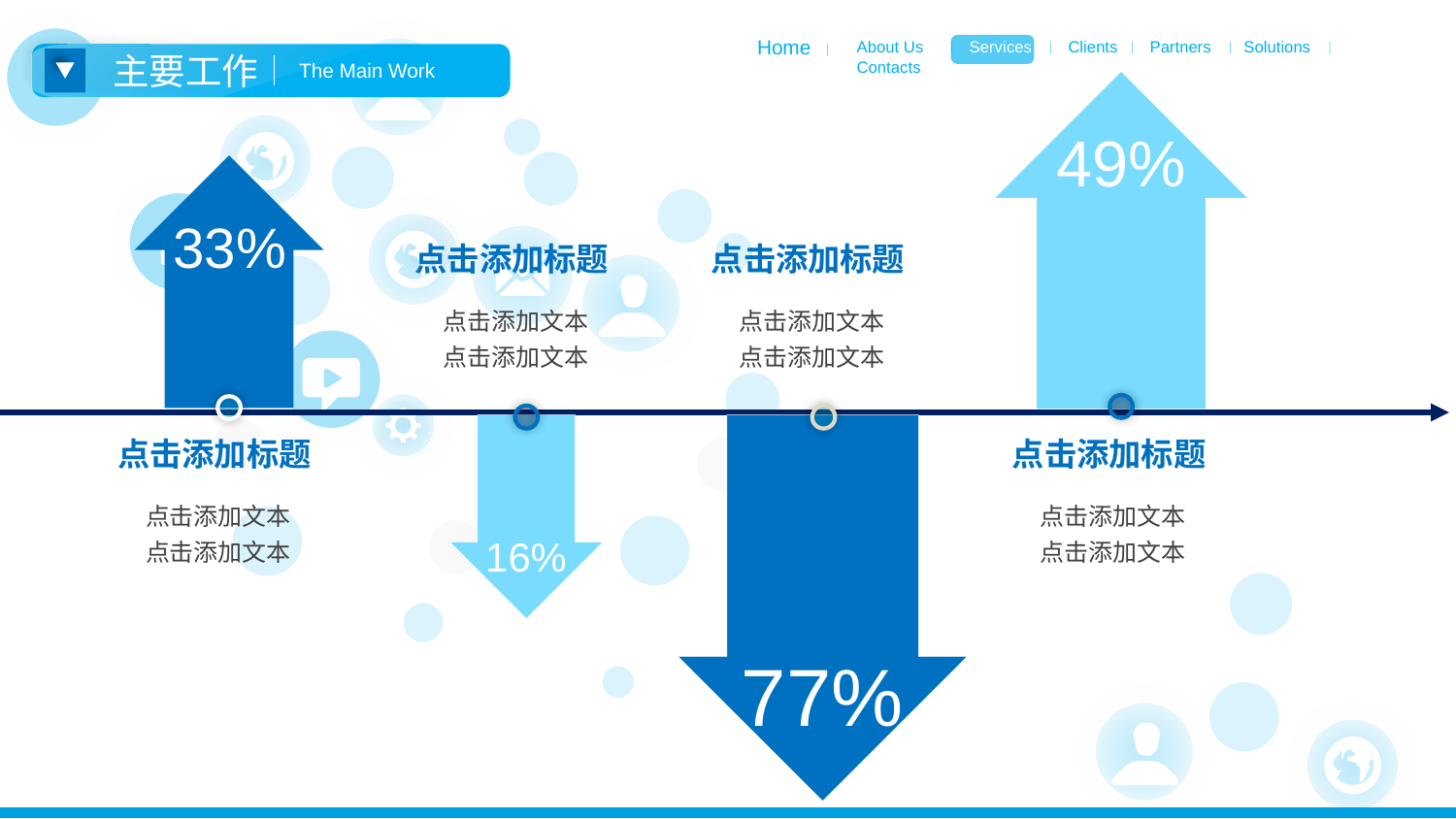

Home ｜
About Us    ｜  Services  ｜  Clients ｜  Partners  ｜ Solutions  ｜  Contacts

主要工作

The Main Work

49%

33%

点击添加标题
点击添加文本
点击添加文本
点击添加标题
点击添加文本
点击添加文本

16%

77%
点击添加标题
点击添加文本
点击添加文本
点击添加标题
点击添加文本
点击添加文本